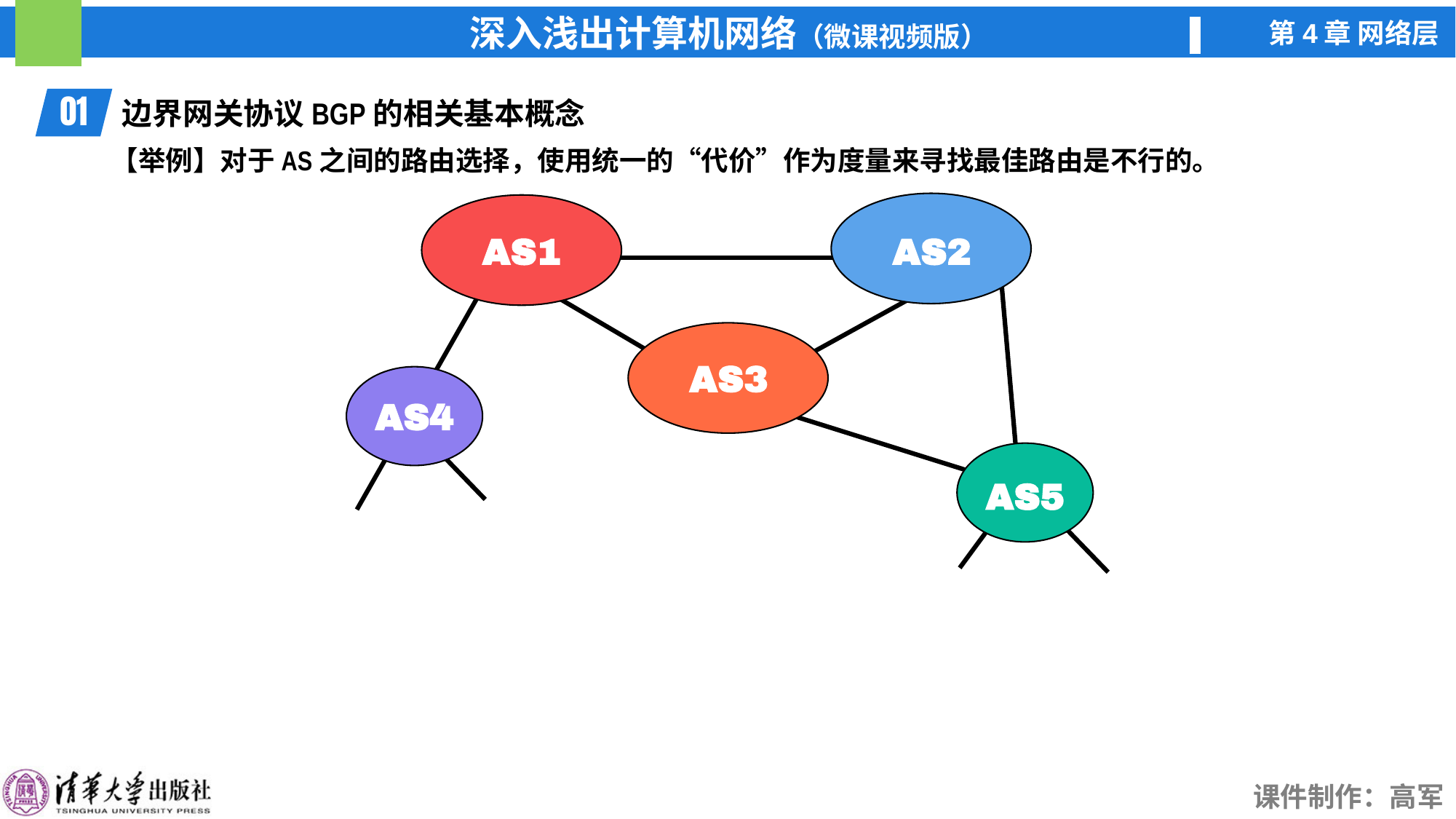

01
边界网关协议BGP的相关基本概念
【举例】对于AS之间的路由选择，使用统一的“代价”作为度量来寻找最佳路由是不行的。

AS1
AS2

AS3

AS4

AS5